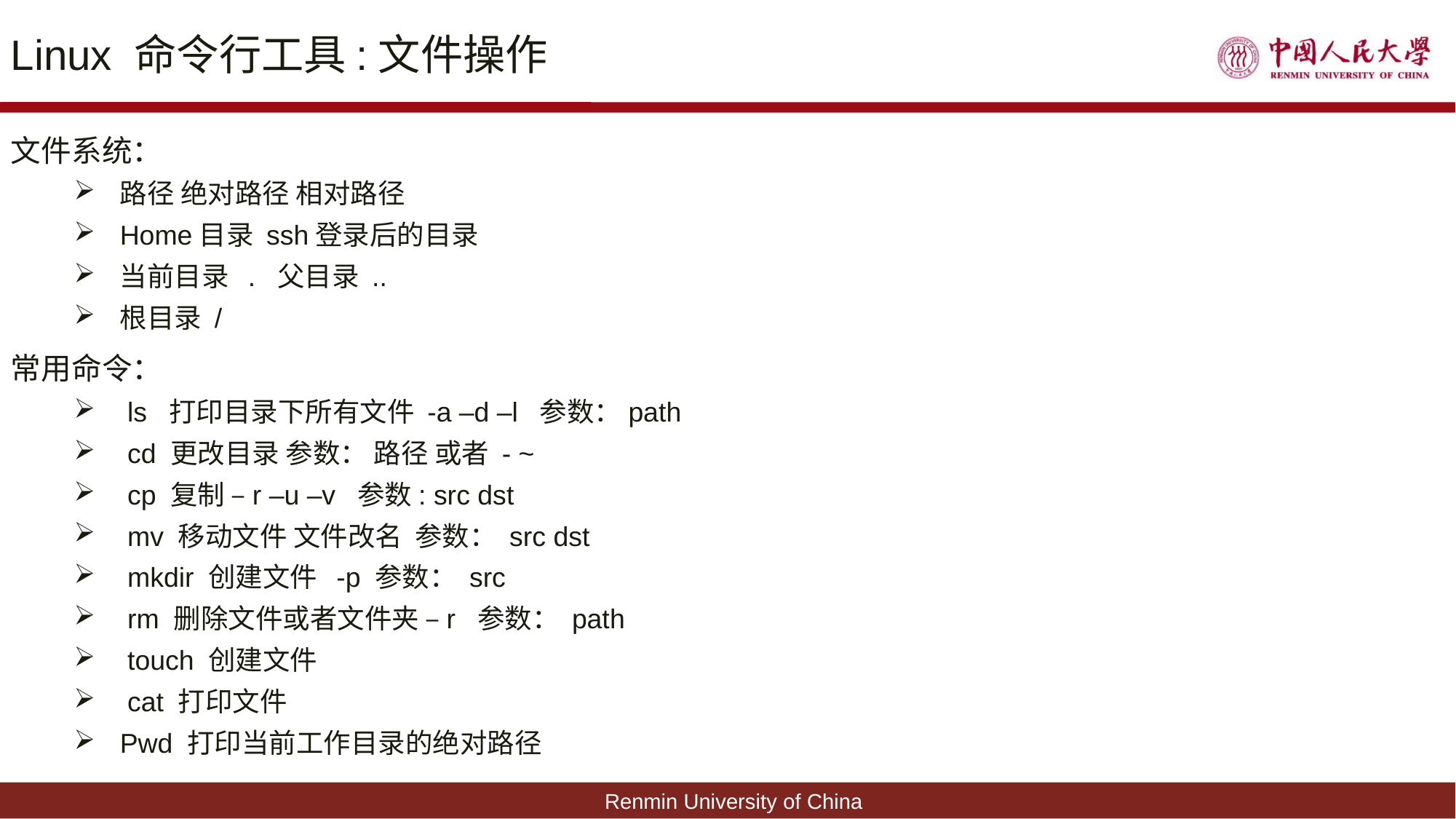

# Linux 命令行工具:文件操作
文件系统：
路径 绝对路径 相对路径
Home目录 ssh登录后的目录
当前目录  .  父目录 ..
根目录 /
常用命令：
 ls  打印目录下所有文件 -a –d –l  参数：path
 cd 更改目录 参数： 路径 或者 - ~
 cp 复制 –r –u –v  参数: src dst
 mv 移动文件 文件改名  参数： src dst
 mkdir 创建文件  -p 参数： src
 rm 删除文件或者文件夹 –r  参数： path
 touch 创建文件
 cat 打印文件
Pwd 打印当前工作目录的绝对路径